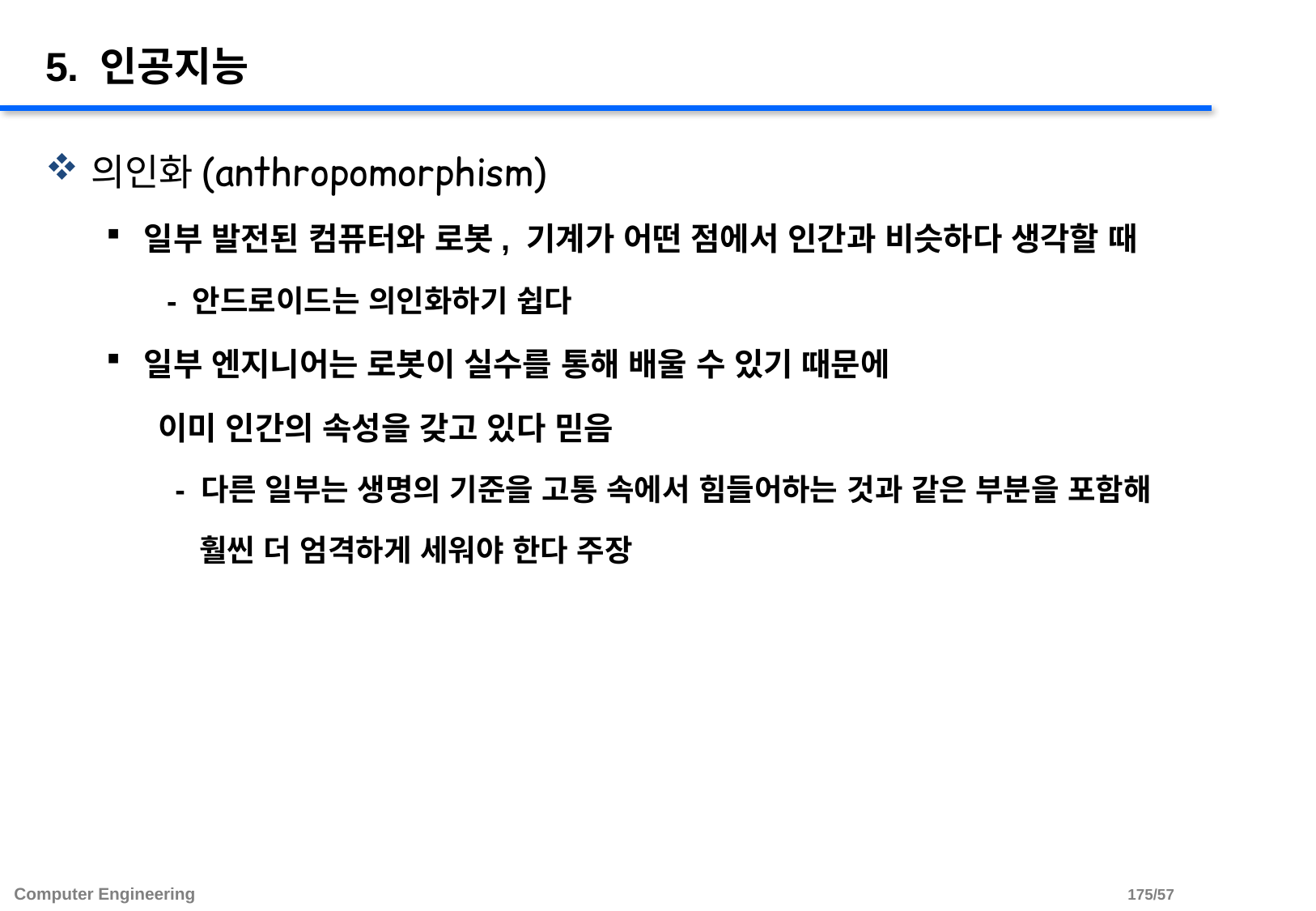

# 5. 인공지능
의인화(anthropomorphism)
일부 발전된 컴퓨터와 로봇, 기계가 어떤 점에서 인간과 비슷하다 생각할 때
- 안드로이드는 의인화하기 쉽다
일부 엔지니어는 로봇이 실수를 통해 배울 수 있기 때문에
     이미 인간의 속성을 갖고 있다 믿음
 - 다른 일부는 생명의 기준을 고통 속에서 힘들어하는 것과 같은 부분을 포함해
   훨씬 더 엄격하게 세워야 한다 주장